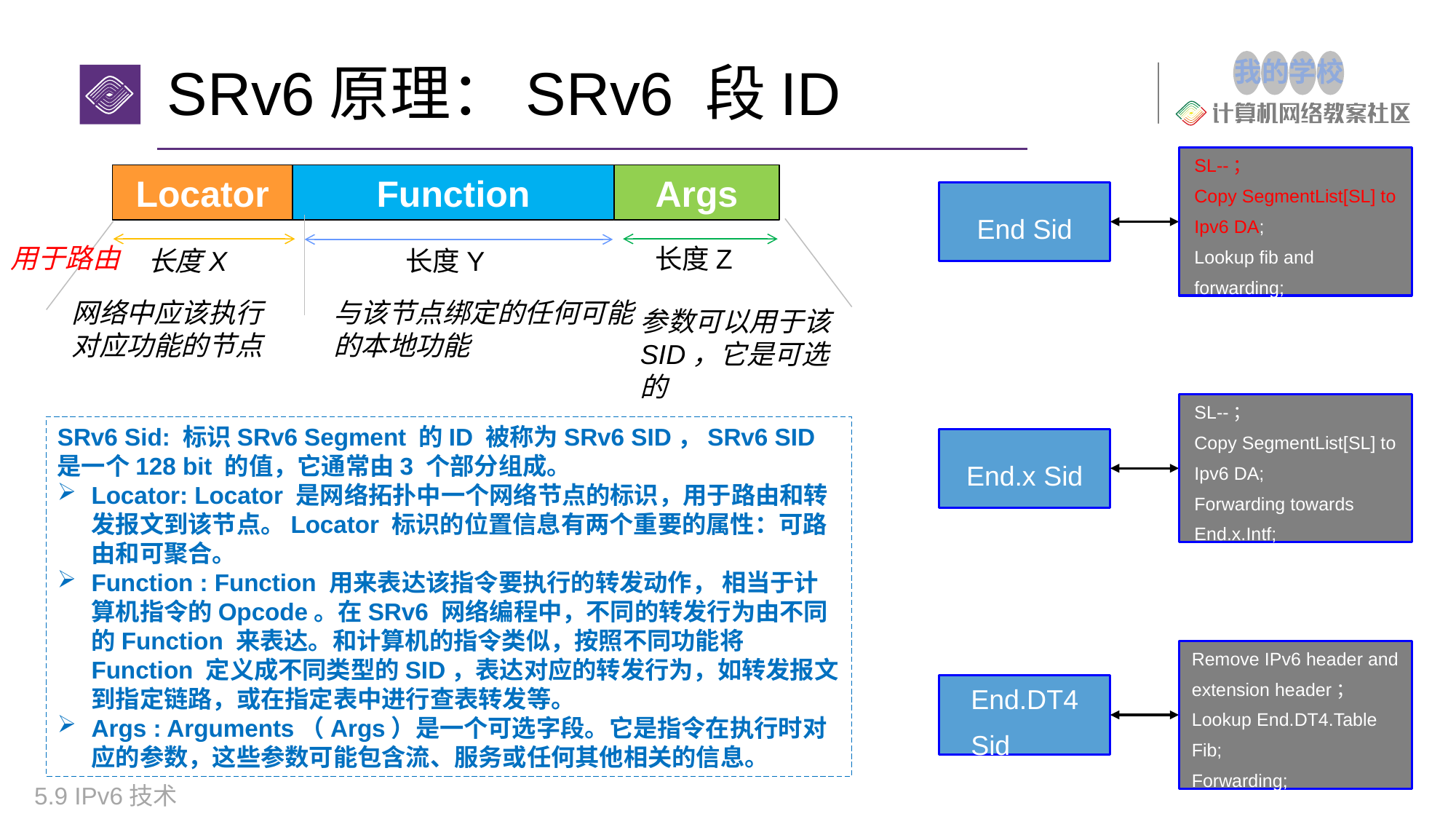

# SRv6原理：SRv6 段ID
SL--；
Copy SegmentList[SL] to Ipv6 DA;
Lookup fib and forwarding;
End Sid
SL--；
Copy SegmentList[SL] to Ipv6 DA;
Forwarding towards End.x.Intf;
End.x Sid
Remove IPv6 header and extension header；
Lookup End.DT4.Table Fib;
Forwarding;
End.DT4 Sid
Args
Locator
Function
用于路由
长度Z
长度X
长度Y
网络中应该执行对应功能的节点
与该节点绑定的任何可能的本地功能
参数可以用于该SID，它是可选的
SRv6 Sid: 标识SRv6 Segment 的ID 被称为SRv6 SID，SRv6 SID
是一个128 bit 的值，它通常由3 个部分组成。
Locator: Locator 是网络拓扑中一个网络节点的标识，用于路由和转发报文到该节点。Locator 标识的位置信息有两个重要的属性：可路由和可聚合。
Function : Function 用来表达该指令要执行的转发动作， 相当于计算机指令的Opcode。在SRv6 网络编程中，不同的转发行为由不同的Function 来表达。和计算机的指令类似，按照不同功能将Function 定义成不同类型的SID，表达对应的转发行为，如转发报文到指定链路，或在指定表中进行查表转发等。
Args : Arguments（Args）是一个可选字段。它是指令在执行时对应的参数，这些参数可能包含流、服务或任何其他相关的信息。
5.9 IPv6技术